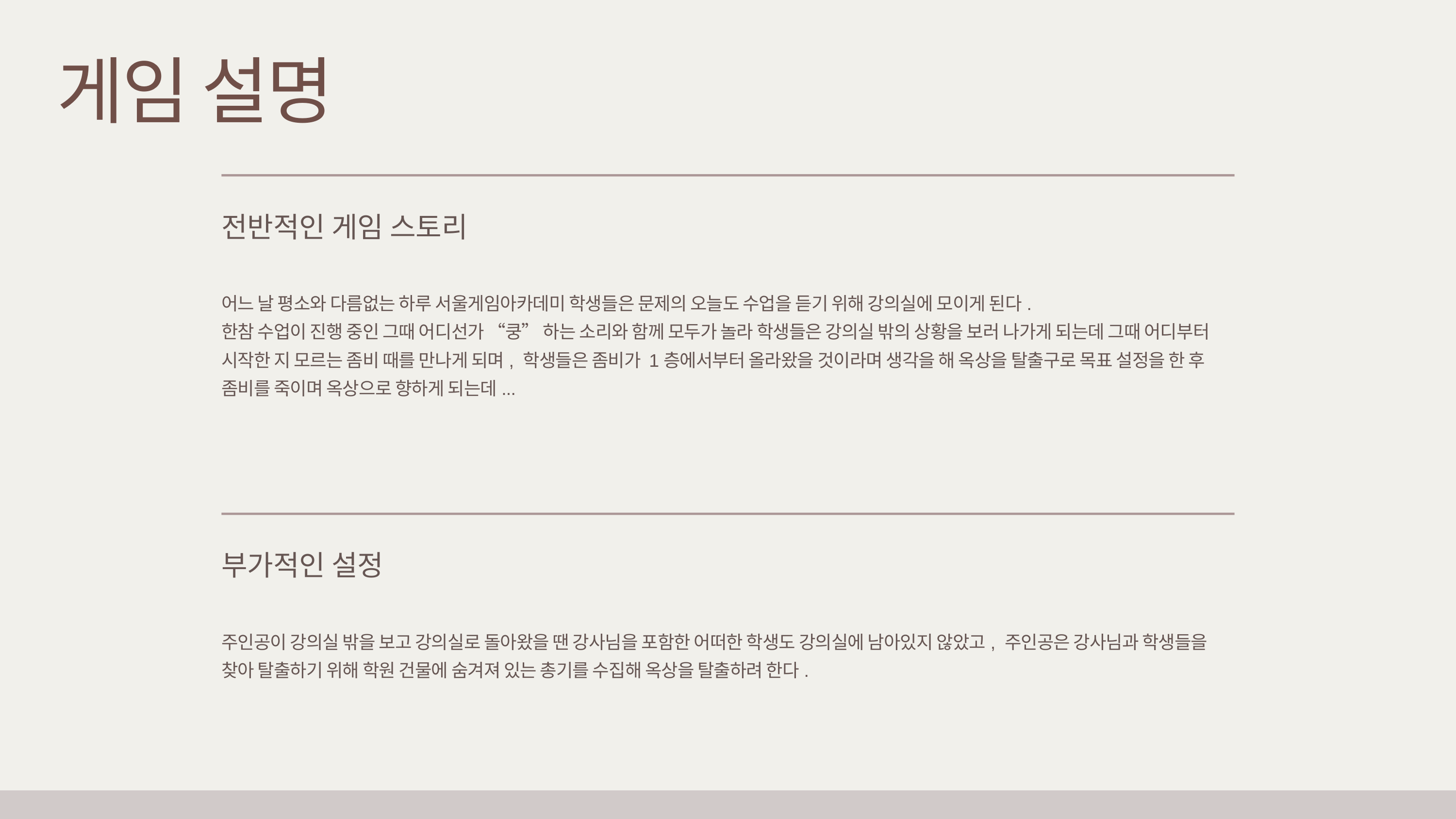

게임 설명

전반적인 게임 스토리
어느 날 평소와 다름없는 하루 서울게임아카데미 학생들은 문제의 오늘도 수업을 듣기 위해 강의실에 모이게 된다.
한참 수업이 진행 중인 그때 어디선가 “쿵” 하는 소리와 함께 모두가 놀라 학생들은 강의실 밖의 상황을 보러 나가게 되는데 그때 어디부터 시작한 지 모르는 좀비 때를 만나게 되며, 학생들은 좀비가 1층에서부터 올라왔을 것이라며 생각을 해 옥상을 탈출구로 목표 설정을 한 후 좀비를 죽이며 옥상으로 향하게 되는데...

부가적인 설정
주인공이 강의실 밖을 보고 강의실로 돌아왔을 땐 강사님을 포함한 어떠한 학생도 강의실에 남아있지 않았고, 주인공은 강사님과 학생들을 찾아 탈출하기 위해 학원 건물에 숨겨져 있는 총기를 수집해 옥상을 탈출하려 한다.